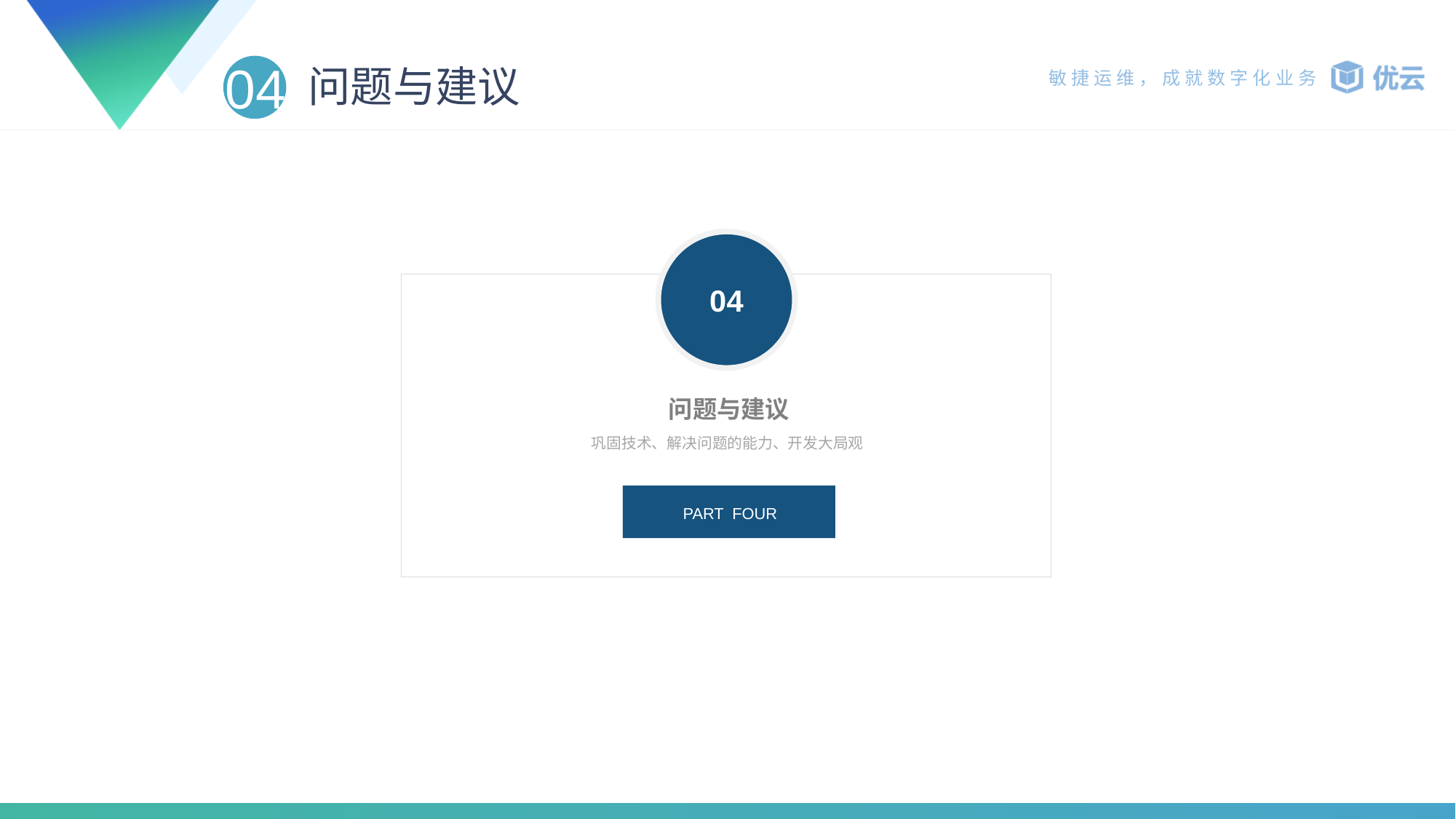

# 问题与建议
04

04

问题与建议
巩固技术、解决问题的能力、开发大局观

PART  FOUR